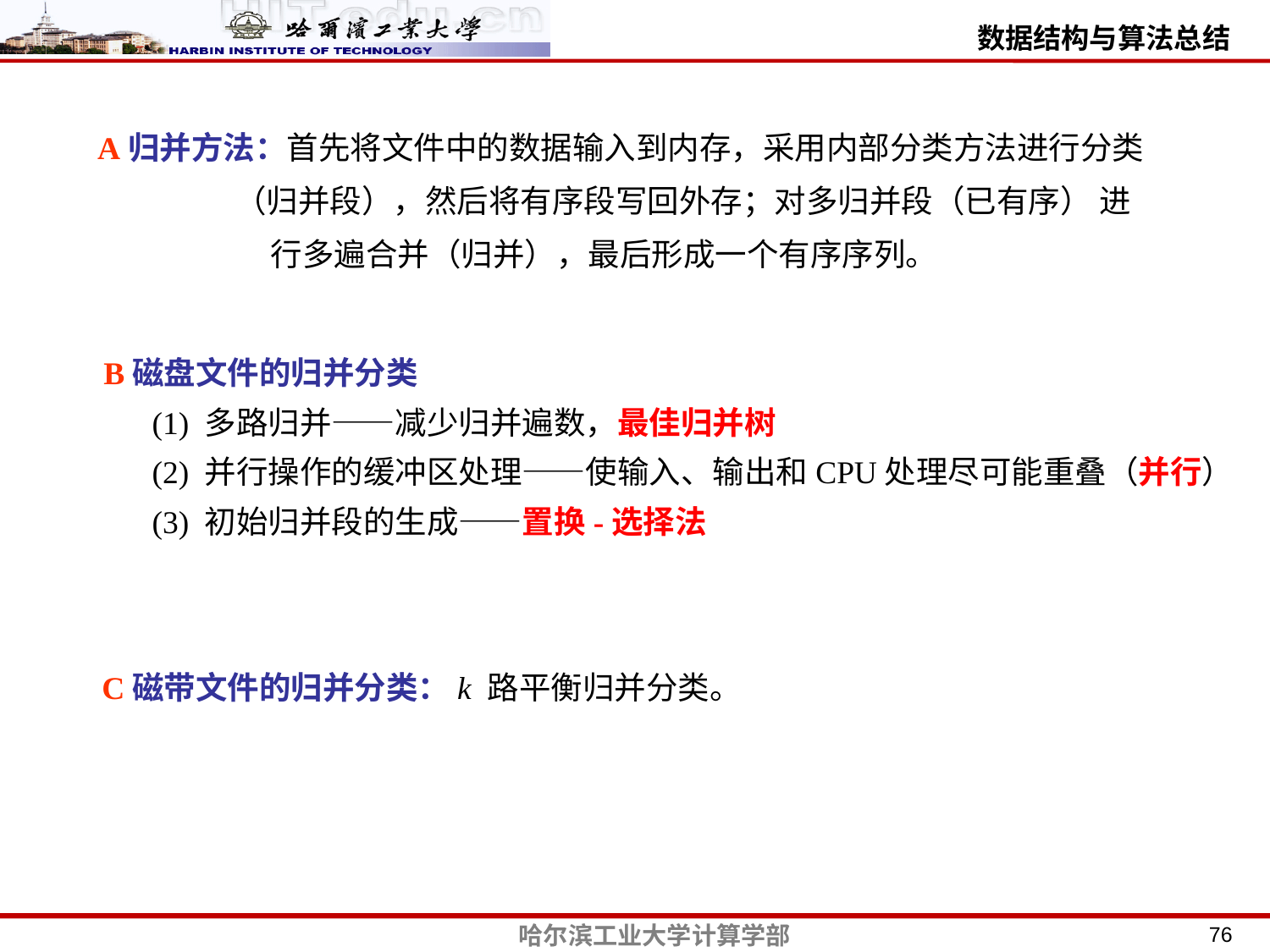

A归并方法：首先将文件中的数据输入到内存，采用内部分类方法进行分类
                  （归并段），然后将有序段写回外存；对多归并段（已有序） 进
                       行多遍合并（归并），最后形成一个有序序列。
B磁盘文件的归并分类
      (1) 多路归并——减少归并遍数，最佳归并树
      (2) 并行操作的缓冲区处理——使输入、输出和CPU处理尽可能重叠（并行）
      (3) 初始归并段的生成——置换-选择法
C磁带文件的归并分类：k 路平衡归并分类。